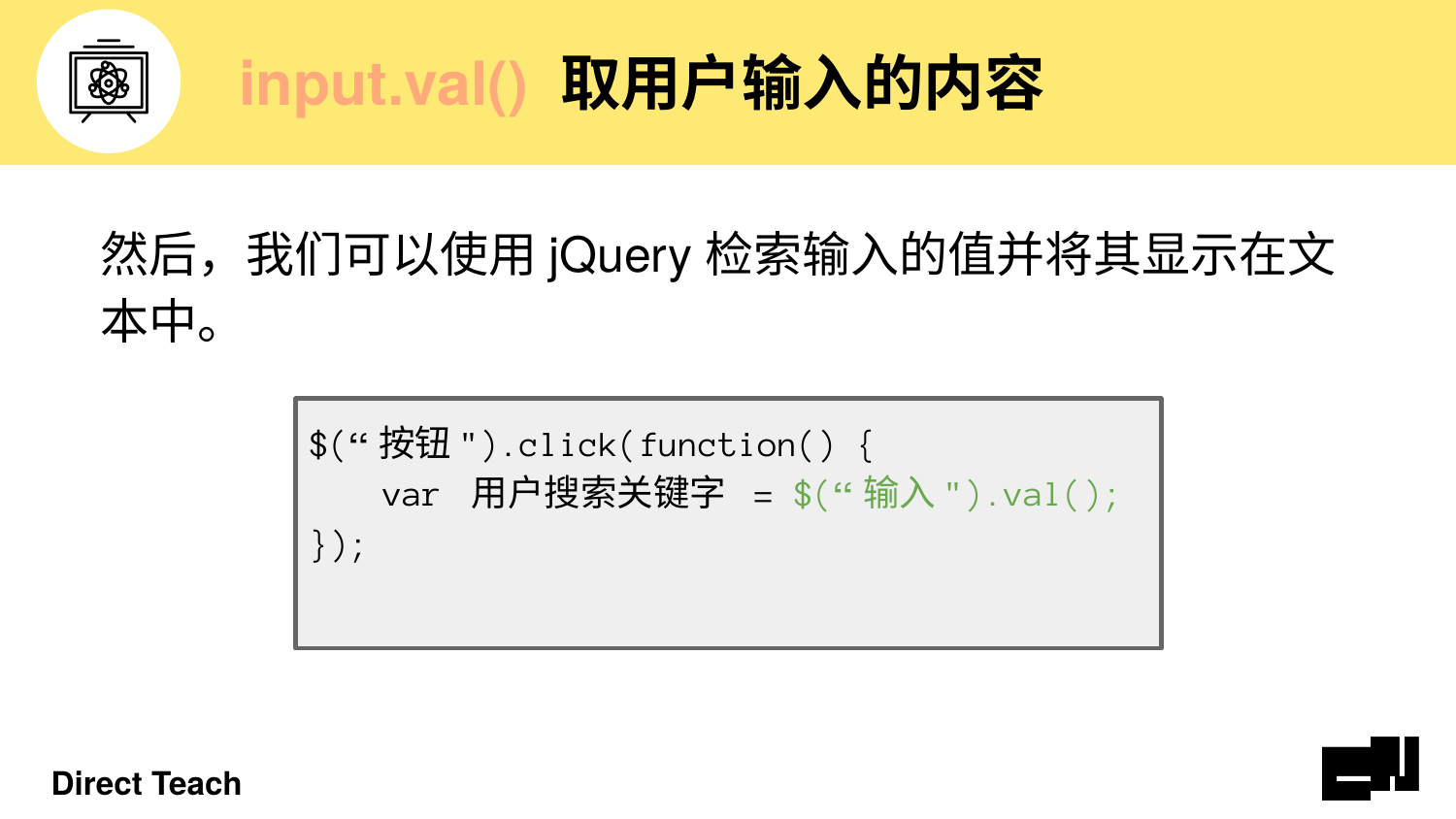

# input.val() 取用户输入的内容
然后，我们可以使用jQuery检索输入的值并将其显示在文本中。
$(“按钮").click(function() {
var 用户搜索关键字 = $(“输入").val();
});